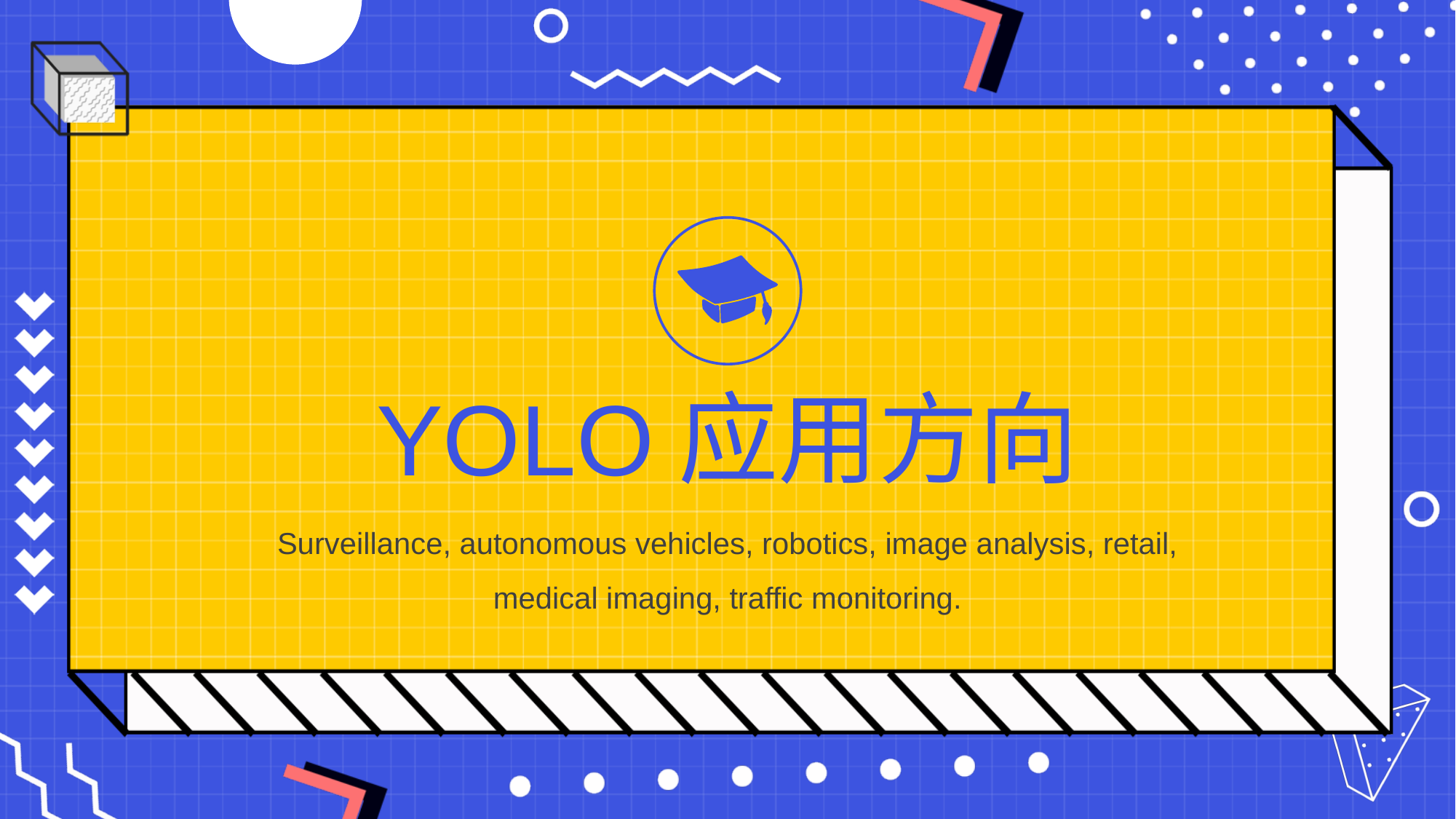

YOLO应用方向
Surveillance, autonomous vehicles, robotics, image analysis, retail, medical imaging, traffic monitoring.